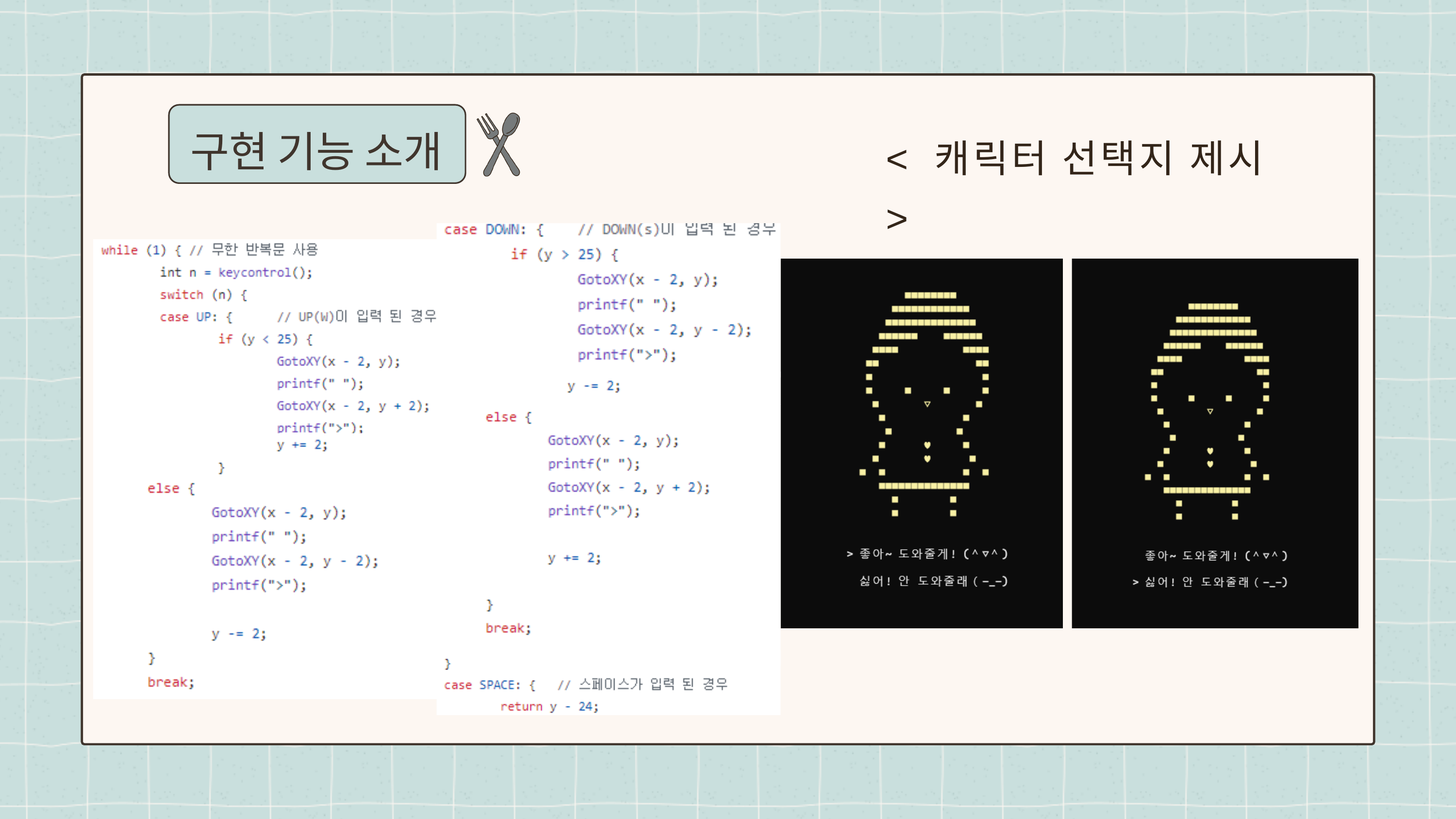

< 캐릭터 선택지 제시 >
구현 기능 소개